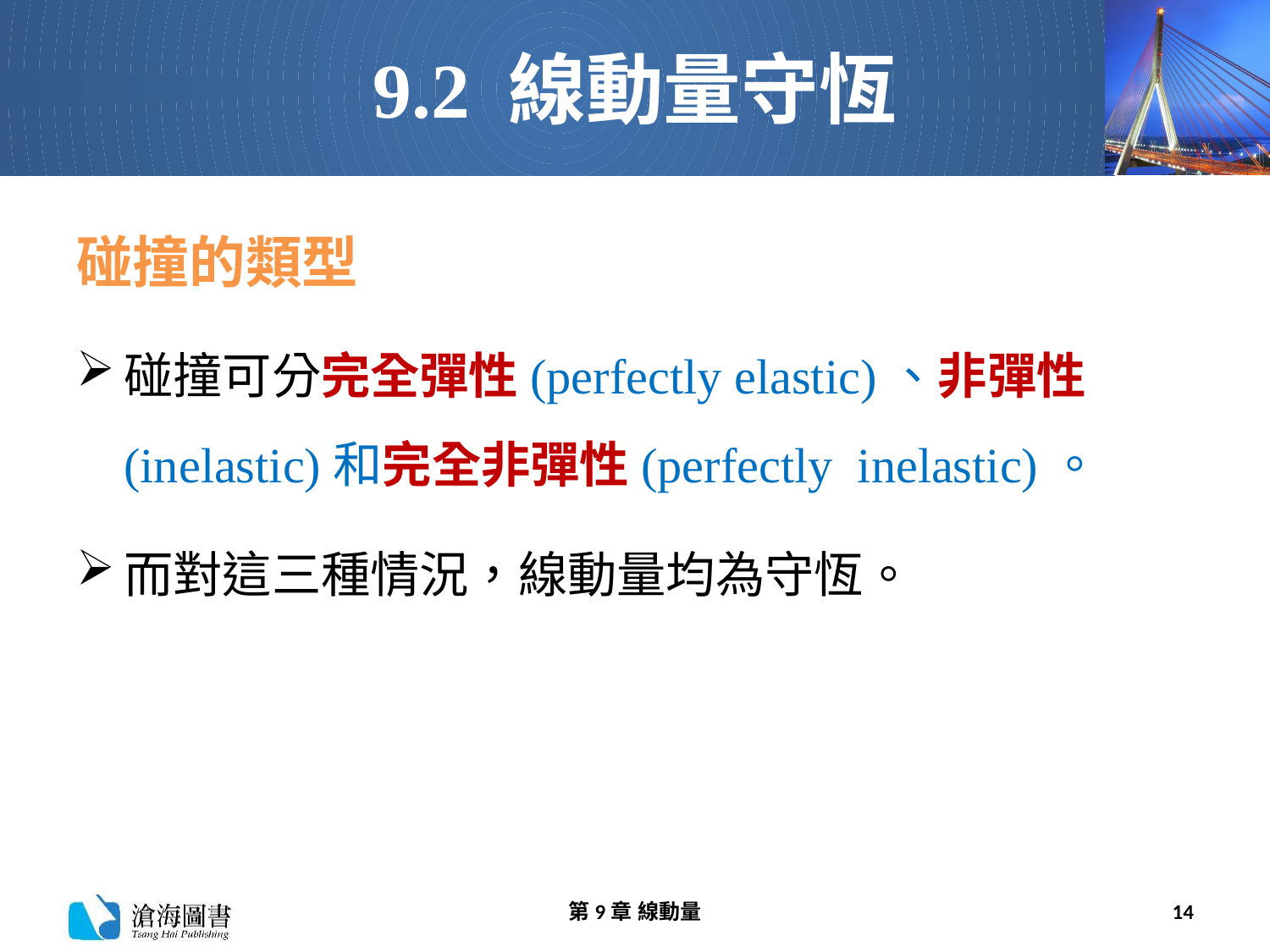

# 9.2 線動量守恆
碰撞的類型
碰撞可分完全彈性(perfectly elastic)、非彈性(inelastic)和完全非彈性(perfectly  inelastic)。
而對這三種情況，線動量均為守恆。

第9章 線動量
14